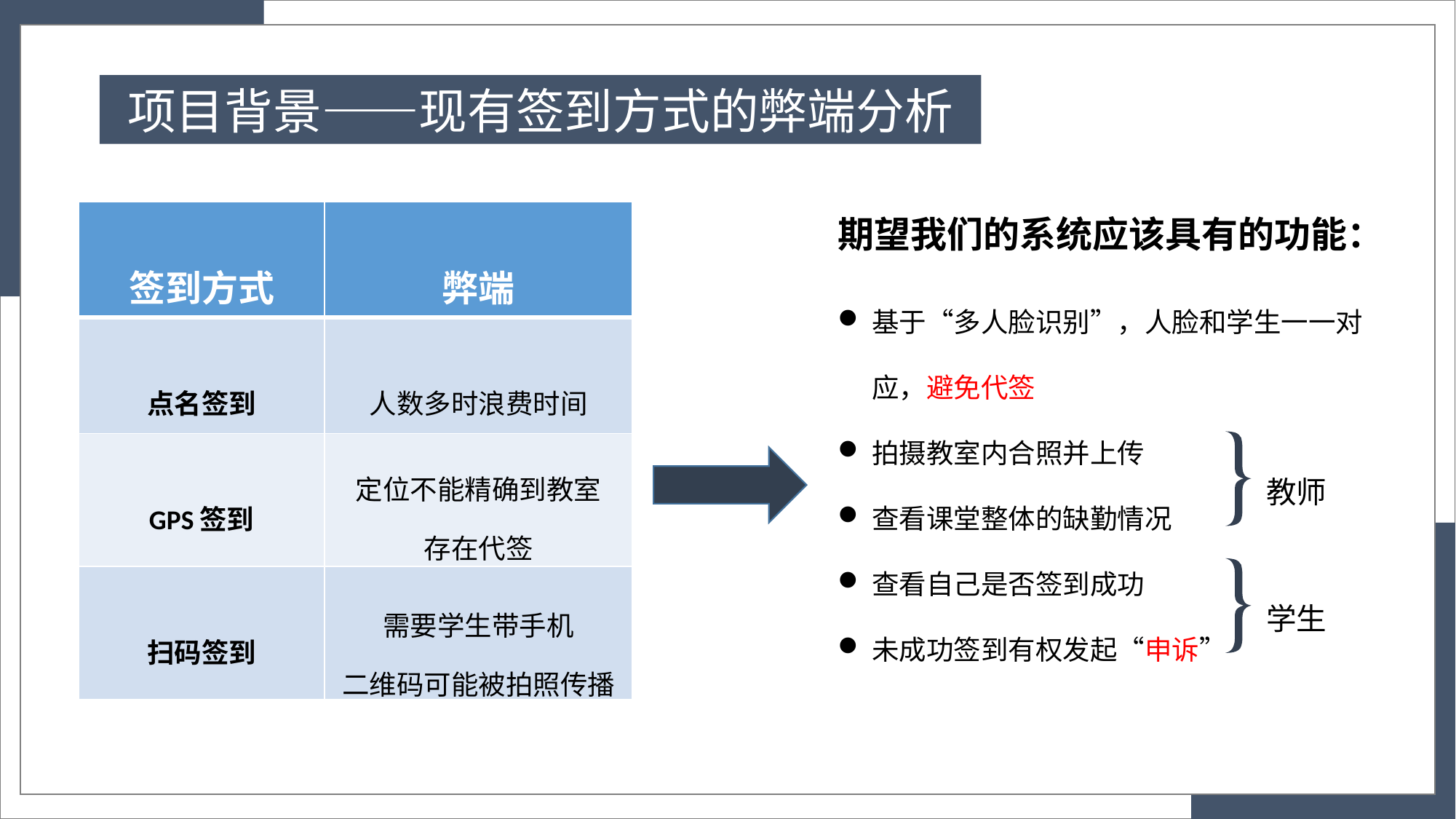

项目背景——现有签到方式的弊端分析
| 签到方式 | 弊端 |
| --- | --- |
| 点名签到 | 人数多时浪费时间 |
| GPS签到 | 定位不能精确到教室 存在代签 |
| 扫码签到 | 需要学生带手机 二维码可能被拍照传播 |
期望我们的系统应该具有的功能：
基于“多人脸识别”，人脸和学生一一对应，避免代签
拍摄教室内合照并上传
查看课堂整体的缺勤情况
查看自己是否签到成功
未成功签到有权发起“申诉”

教师

学生